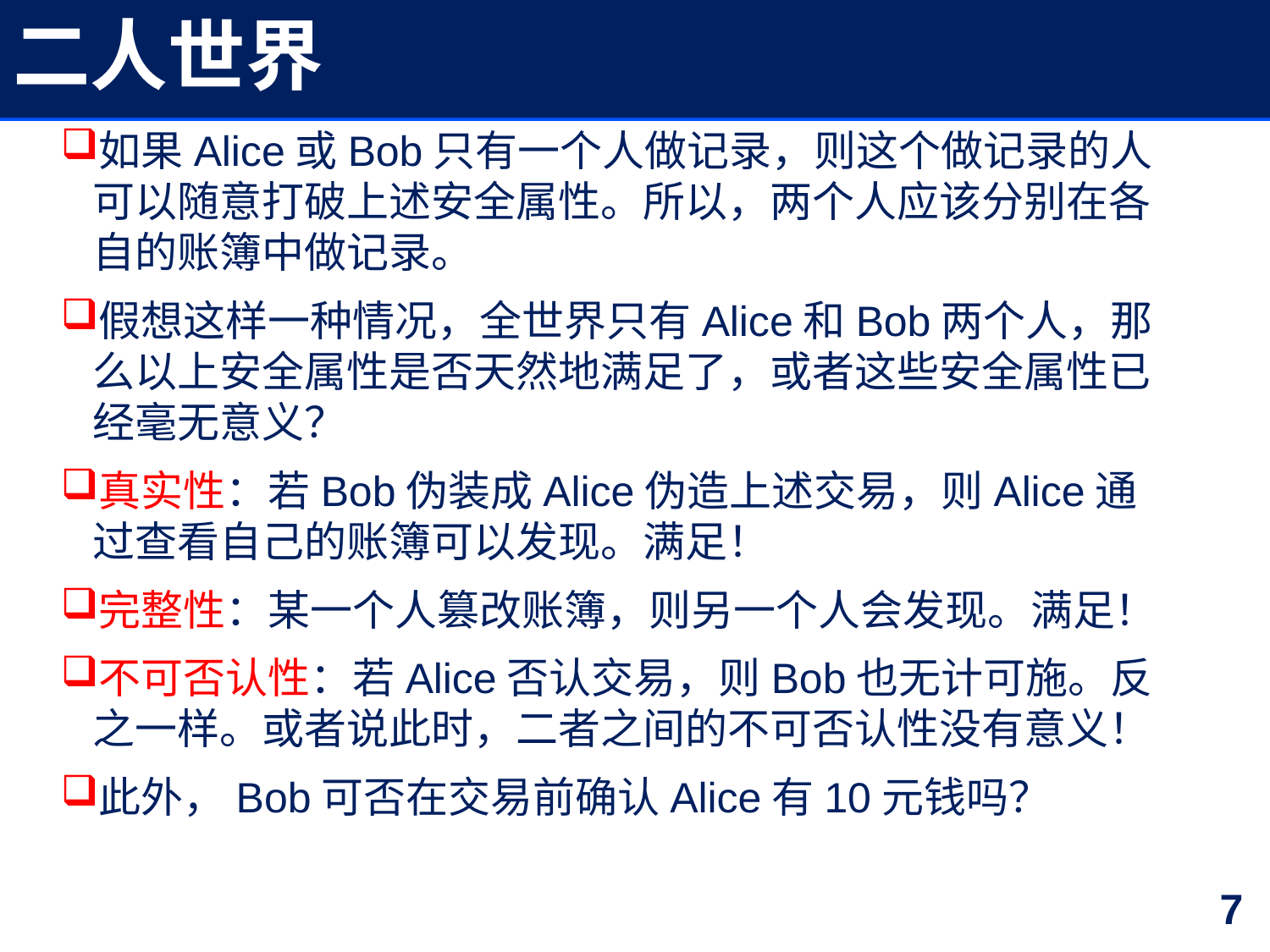

# 二人世界
如果Alice或Bob只有一个人做记录，则这个做记录的人可以随意打破上述安全属性。所以，两个人应该分别在各自的账簿中做记录。
假想这样一种情况，全世界只有Alice和Bob两个人，那么以上安全属性是否天然地满足了，或者这些安全属性已经毫无意义？
真实性：若Bob伪装成Alice伪造上述交易，则Alice通过查看自己的账簿可以发现。满足！
完整性：某一个人篡改账簿，则另一个人会发现。满足！
不可否认性：若Alice否认交易，则Bob也无计可施。反之一样。或者说此时，二者之间的不可否认性没有意义！
此外，Bob可否在交易前确认Alice有10元钱吗？

7